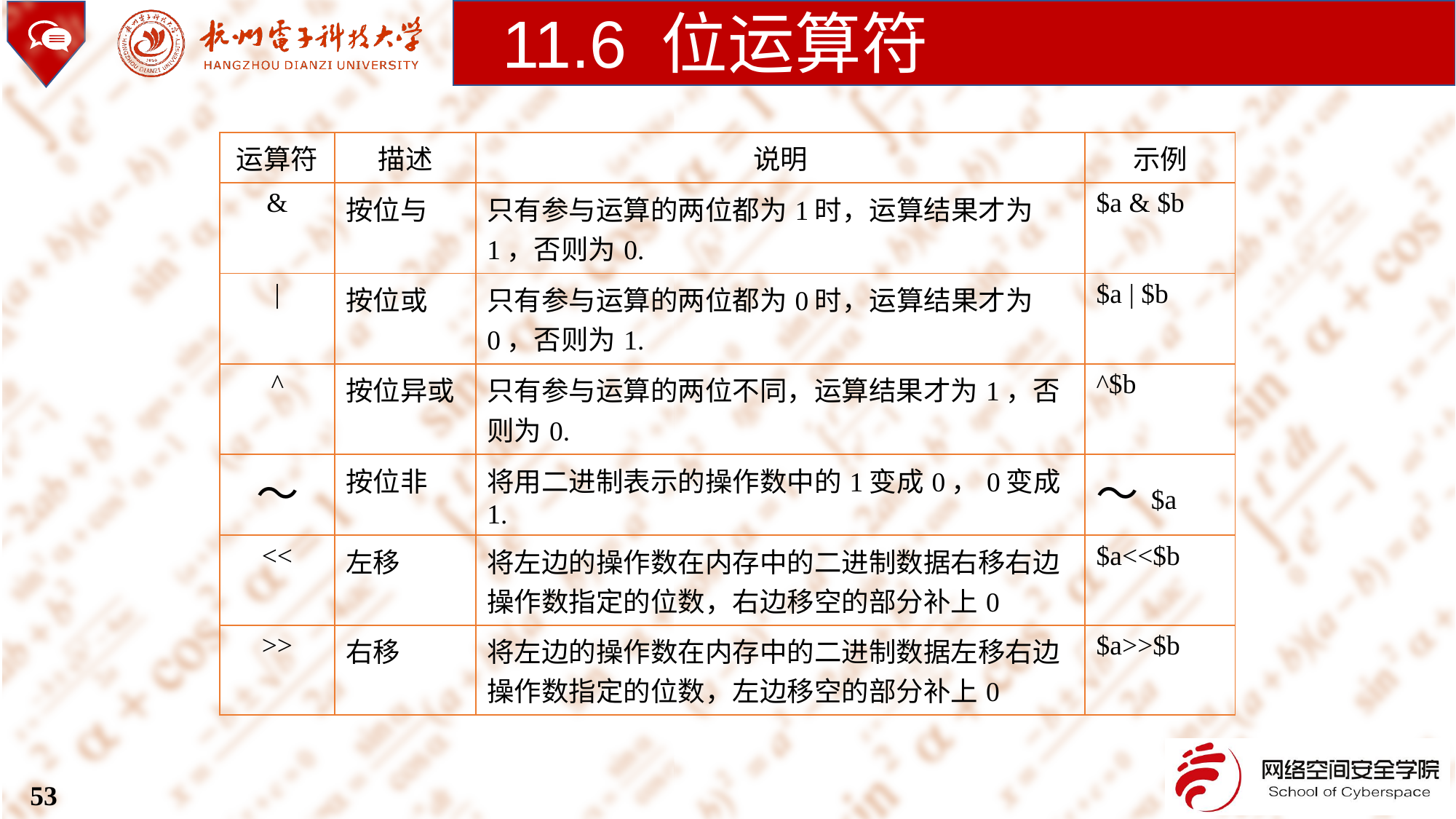

11.6 位运算符
| 运算符 | 描述 | 说明 | 示例 |
| --- | --- | --- | --- |
| & | 按位与 | 只有参与运算的两位都为1时，运算结果才为1，否则为0. | $a & $b |
| | | 按位或 | 只有参与运算的两位都为0时，运算结果才为0，否则为1. | $a | $b |
| ^ | 按位异或 | 只有参与运算的两位不同，运算结果才为1，否则为0. | ^$b |
| ～ | 按位非 | 将用二进制表示的操作数中的1变成0，0变成1. | ～$a |
| << | 左移 | 将左边的操作数在内存中的二进制数据右移右边操作数指定的位数，右边移空的部分补上0 | $a<<$b |
| >> | 右移 | 将左边的操作数在内存中的二进制数据左移右边操作数指定的位数，左边移空的部分补上0 | $a>>$b |
53